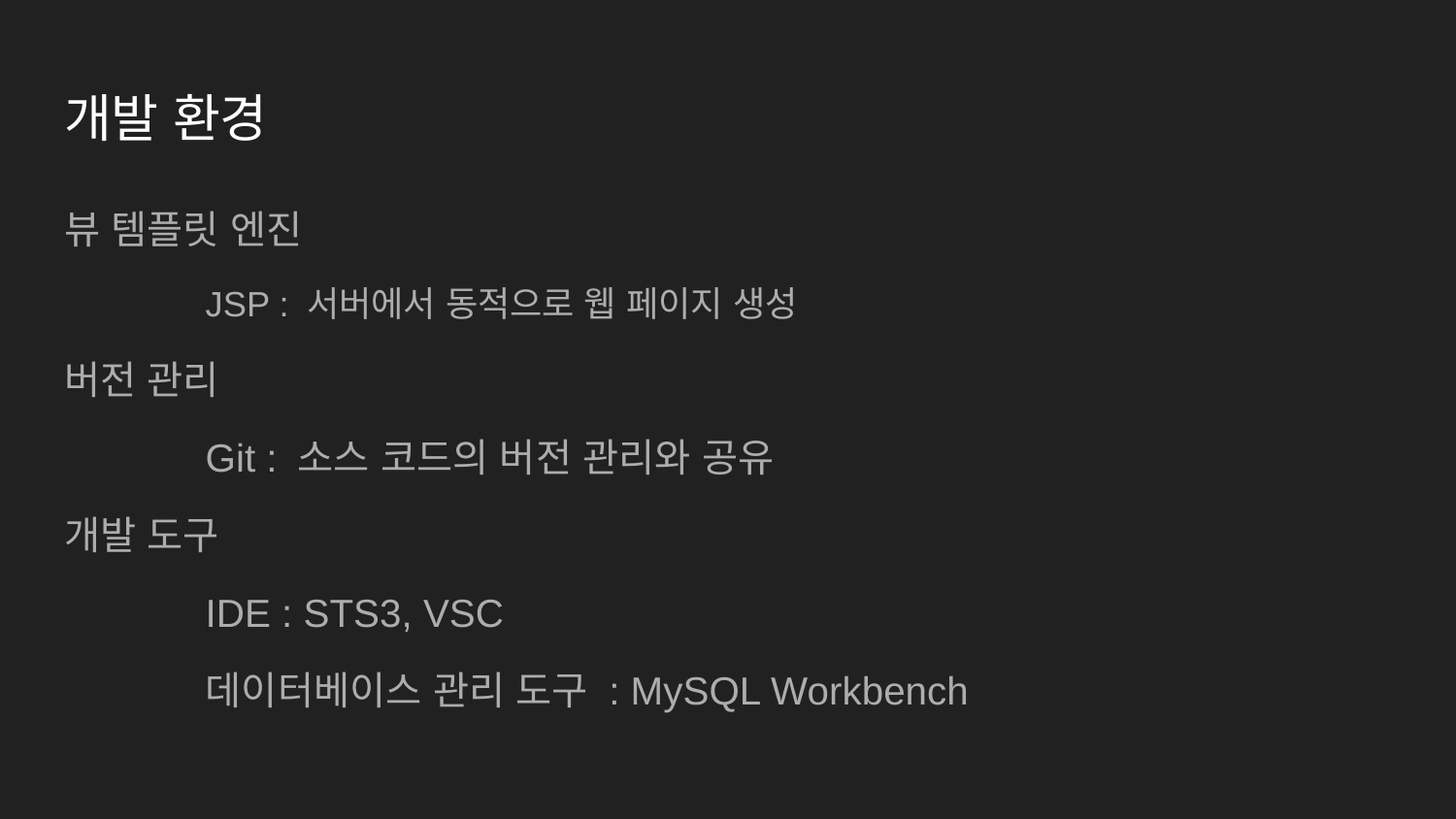

# 개발 환경
뷰 템플릿 엔진
	JSP : 서버에서 동적으로 웹 페이지 생성
버전 관리
	Git : 소스 코드의 버전 관리와 공유
개발 도구
	IDE : STS3, VSC
	데이터베이스 관리 도구 : MySQL Workbench